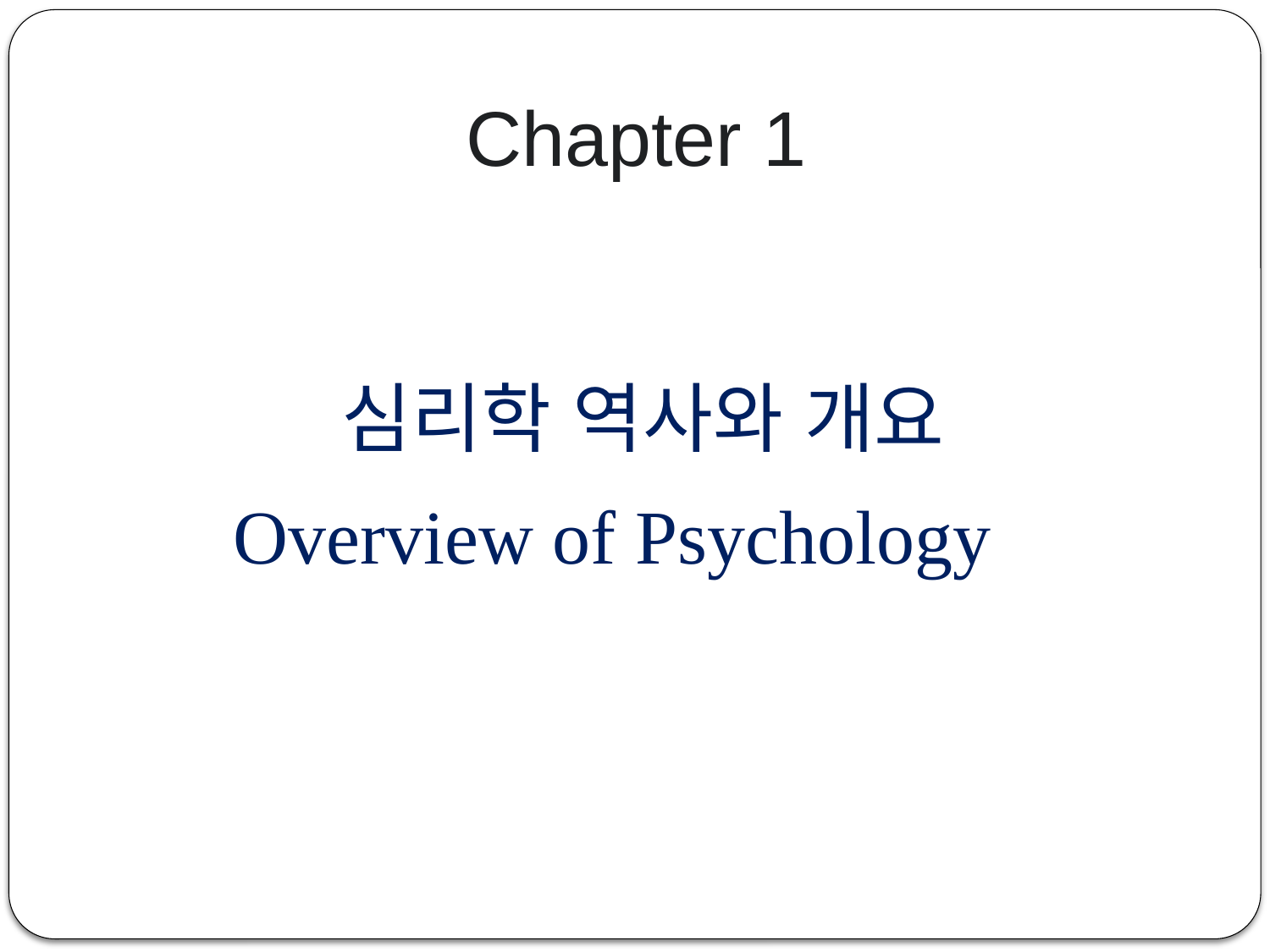

# Chapter 1
심리학 역사와 개요
Overview of Psychology